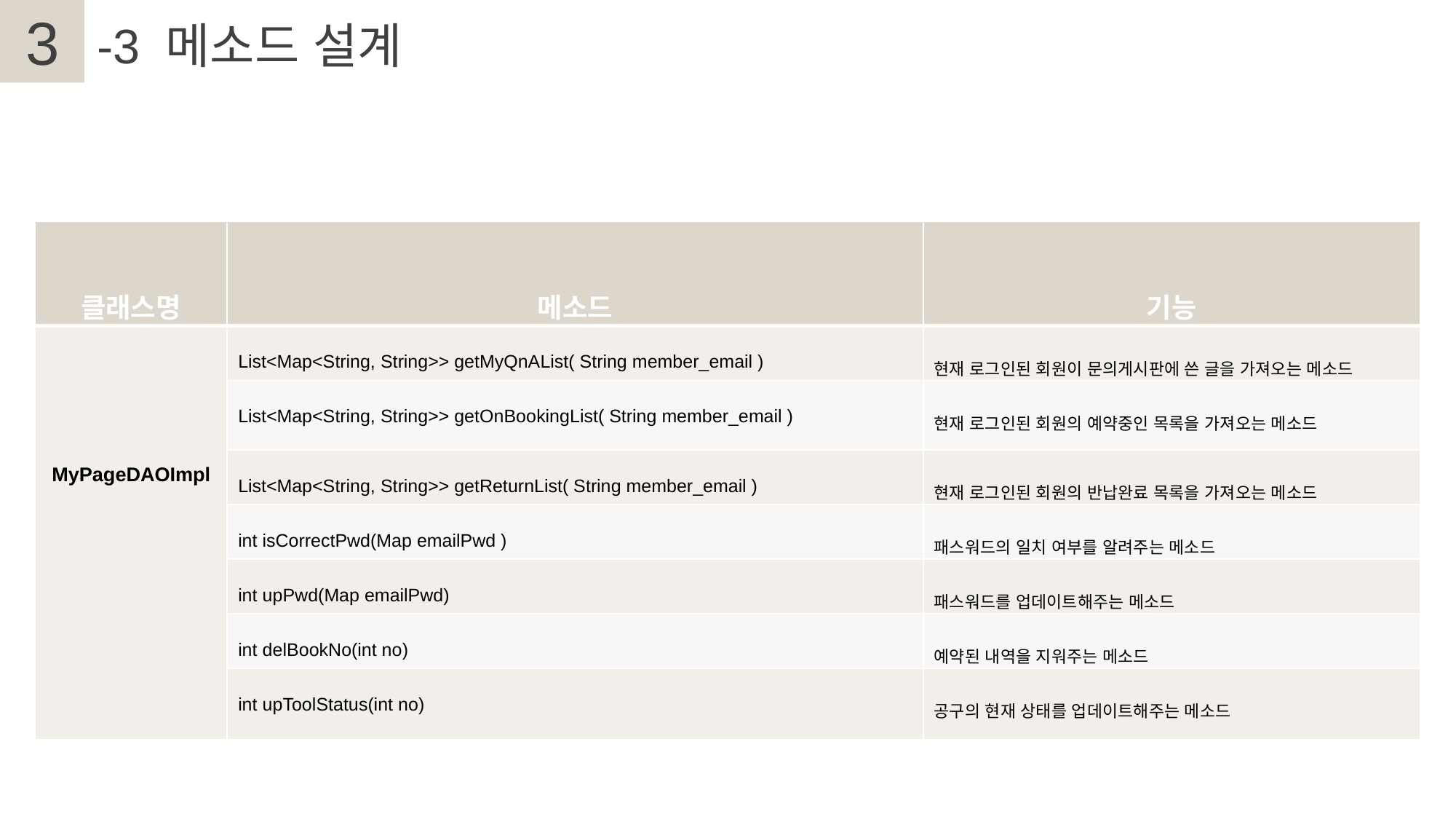

3
2
-3 메소드 설계
| 클래스명 | 메소드 | 기능 |
| --- | --- | --- |
| MyPageDAOImpl | List<Map<String, String>> getMyQnAList( String member\_email ) | 현재 로그인된 회원이 문의게시판에 쓴 글을 가져오는 메소드 |
|  | List<Map<String, String>> getOnBookingList( String member\_email ) | 현재 로그인된 회원의 예약중인 목록을 가져오는 메소드 |
|  | List<Map<String, String>> getReturnList( String member\_email ) | 현재 로그인된 회원의 반납완료 목록을 가져오는 메소드 |
|  | int isCorrectPwd(Map emailPwd ) | 패스워드의 일치 여부를 알려주는 메소드 |
|  | int upPwd(Map emailPwd) | 패스워드를 업데이트해주는 메소드 |
|  | int delBookNo(int no) | 예약된 내역을 지워주는 메소드 |
|  | int upToolStatus(int no) | 공구의 현재 상태를 업데이트해주는 메소드 |